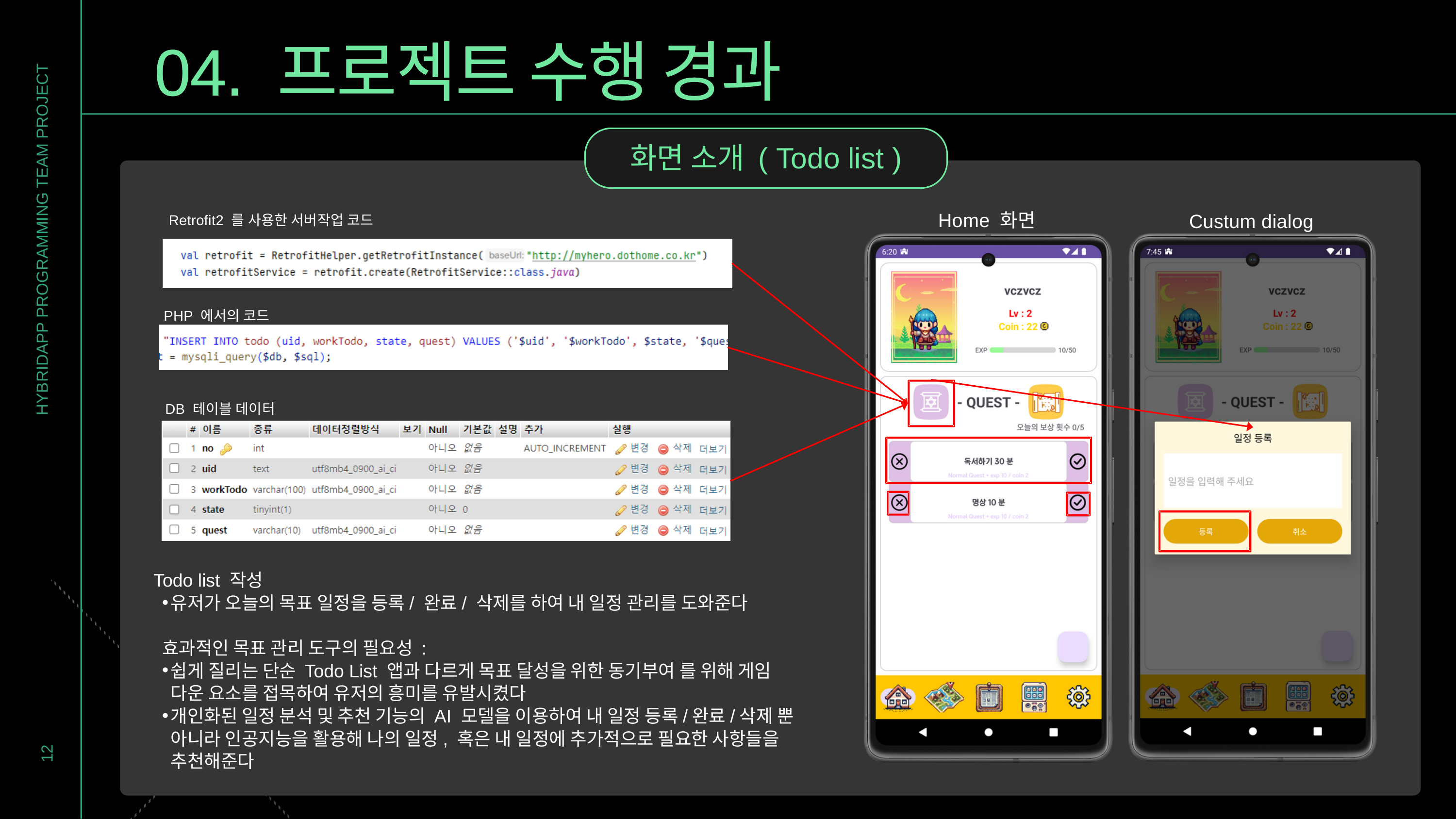

04. 프로젝트 수행 경과
04. 프로젝트 수행 경

화면 소개 ( Todo list )

Home 화면
Custum dialog
 Retrofit2 를 사용한 서버작업 코드

HYBRIDAPP PROGRAMMING TEAM PROJECT
 PHP 에서의 코드

 DB 테이블 데이터

Todo list 작성
유저가 오늘의 목표 일정을 등록/ 완료/ 삭제를 하여 내 일정 관리를 도와준다

효과적인 목표 관리 도구의 필요성 :
쉽게 질리는 단순 Todo List 앱과 다르게 목표 달성을 위한 동기부여 를 위해 게임 다운 요소를 접목하여 유저의 흥미를 유발시켰다
개인화된 일정 분석 및 추천 기능의 AI 모델을 이용하여 내 일정 등록/완료/삭제 뿐 아니라 인공지능을 활용해 나의 일정, 혹은 내 일정에 추가적으로 필요한 사항들을 추천해준다

12